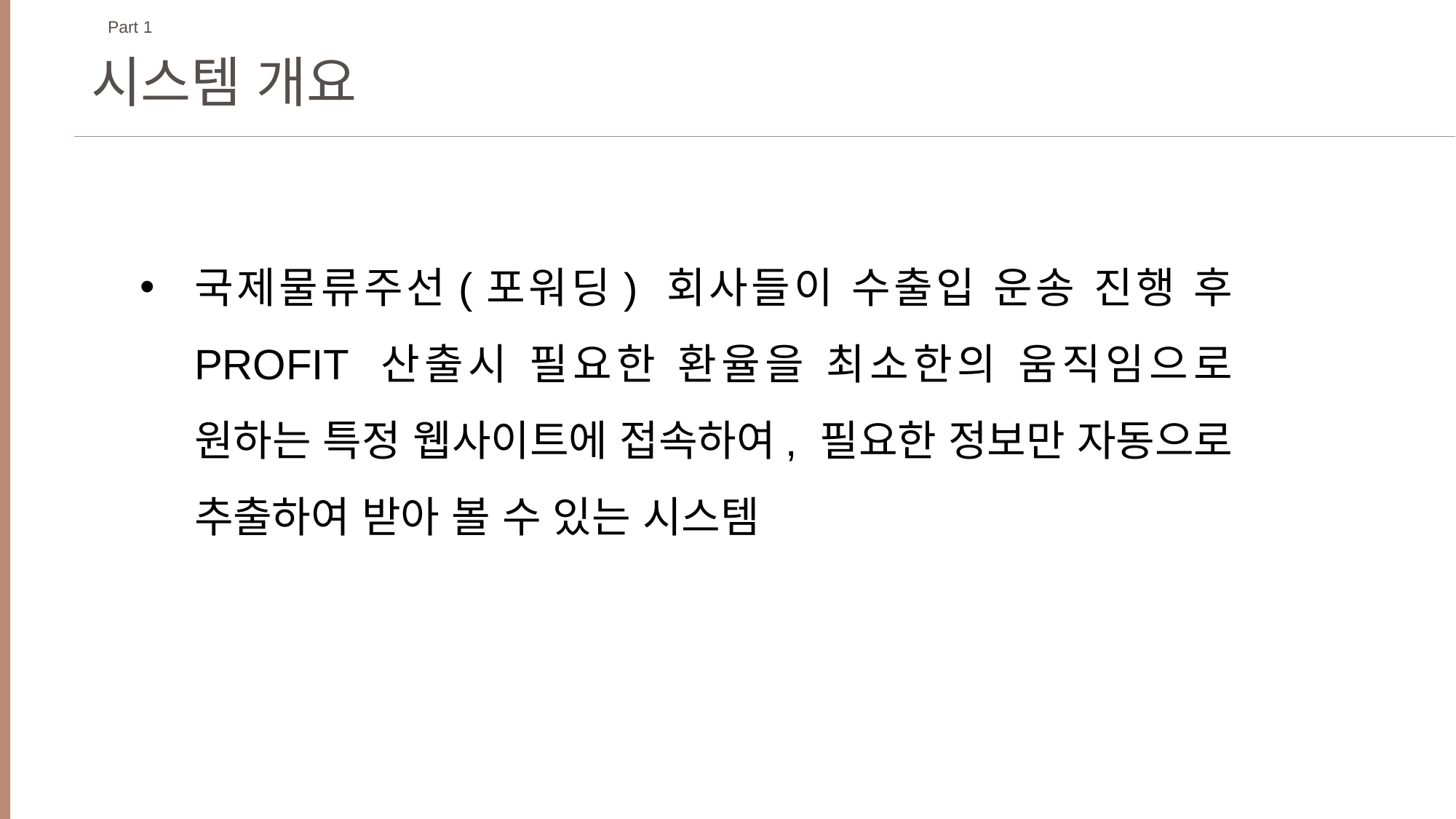

Part 1
시스템 개요
국제물류주선(포워딩) 회사들이 수출입 운송 진행 후 PROFIT 산출시 필요한 환율을 최소한의 움직임으로 원하는 특정 웹사이트에 접속하여, 필요한 정보만 자동으로 추출하여 받아 볼 수 있는 시스템